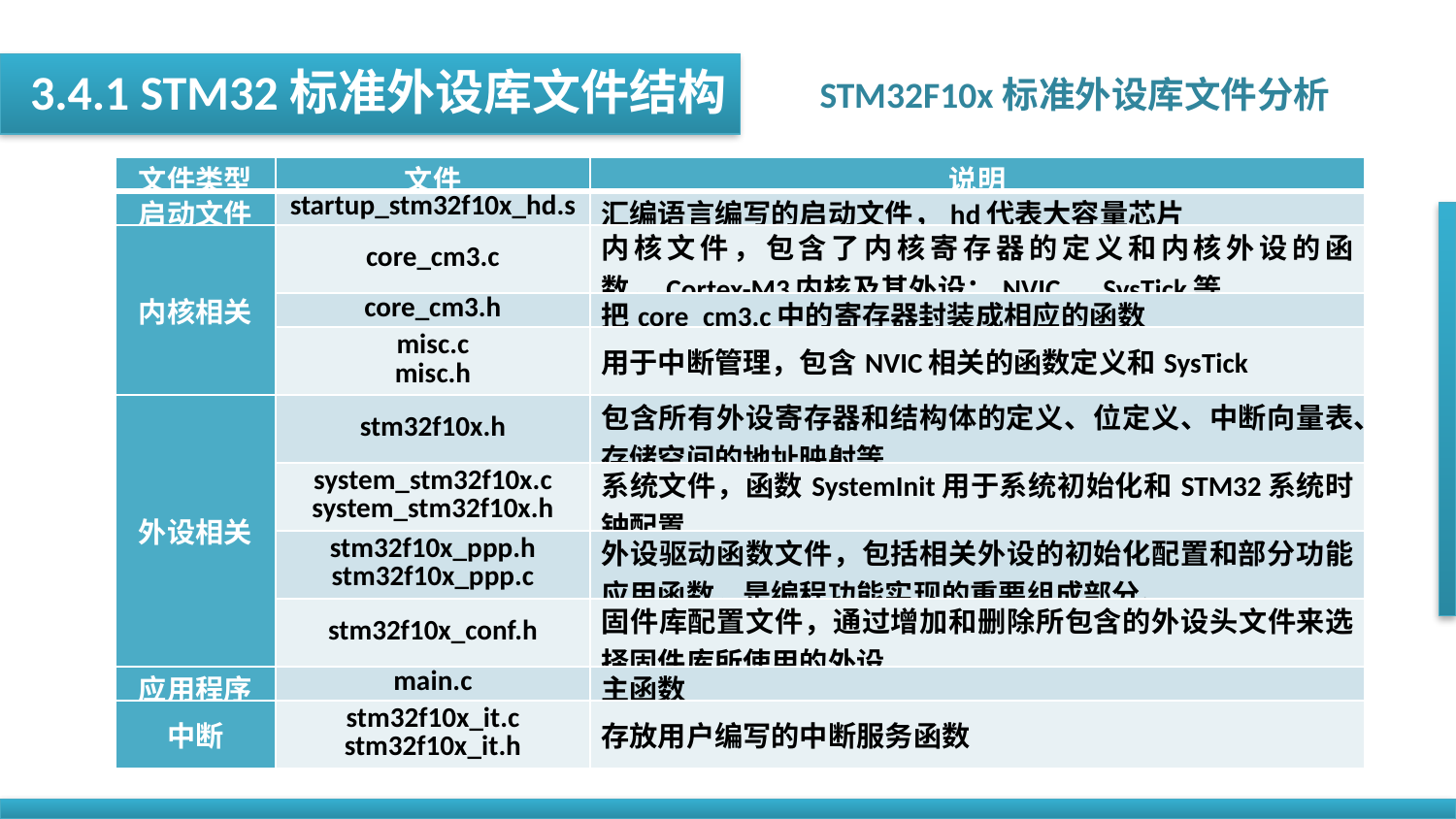

3.4.1 STM32标准外设库文件结构

STM32F10x标准外设库文件分析
| 文件类型 | 文件 | 说明 |
| --- | --- | --- |
| 启动文件 | startup\_stm32f10x\_hd.s | 汇编语言编写的启动文件，hd代表大容量芯片 |
| 内核相关 | core\_cm3.c | 内核文件，包含了内核寄存器的定义和内核外设的函数，Cortex-M3内核及其外设：NVIC，SysTick等 |
|  | core\_cm3.h | 把core\_cm3.c中的寄存器封装成相应的函数 |
|  | misc.c misc.h | 用于中断管理，包含NVIC相关的函数定义和SysTick |
| 外设相关 | stm32f10x.h | 包含所有外设寄存器和结构体的定义、位定义、中断向量表、存储空间的地址映射等 |
|  | system\_stm32f10x.c system\_stm32f10x.h | 系统文件，函数SystemInit用于系统初始化和STM32系统时钟配置 |
|  | stm32f10x\_ppp.h stm32f10x\_ppp.c | 外设驱动函数文件，包括相关外设的初始化配置和部分功能应用函数，是编程功能实现的重要组成部分。 |
|  | stm32f10x\_conf.h | 固件库配置文件，通过增加和删除所包含的外设头文件来选择固件库所使用的外设 |
| 应用程序 | main.c | 主函数 |
| 中断 | stm32f10x\_it.c stm32f10x\_it.h | 存放用户编写的中断服务函数 |